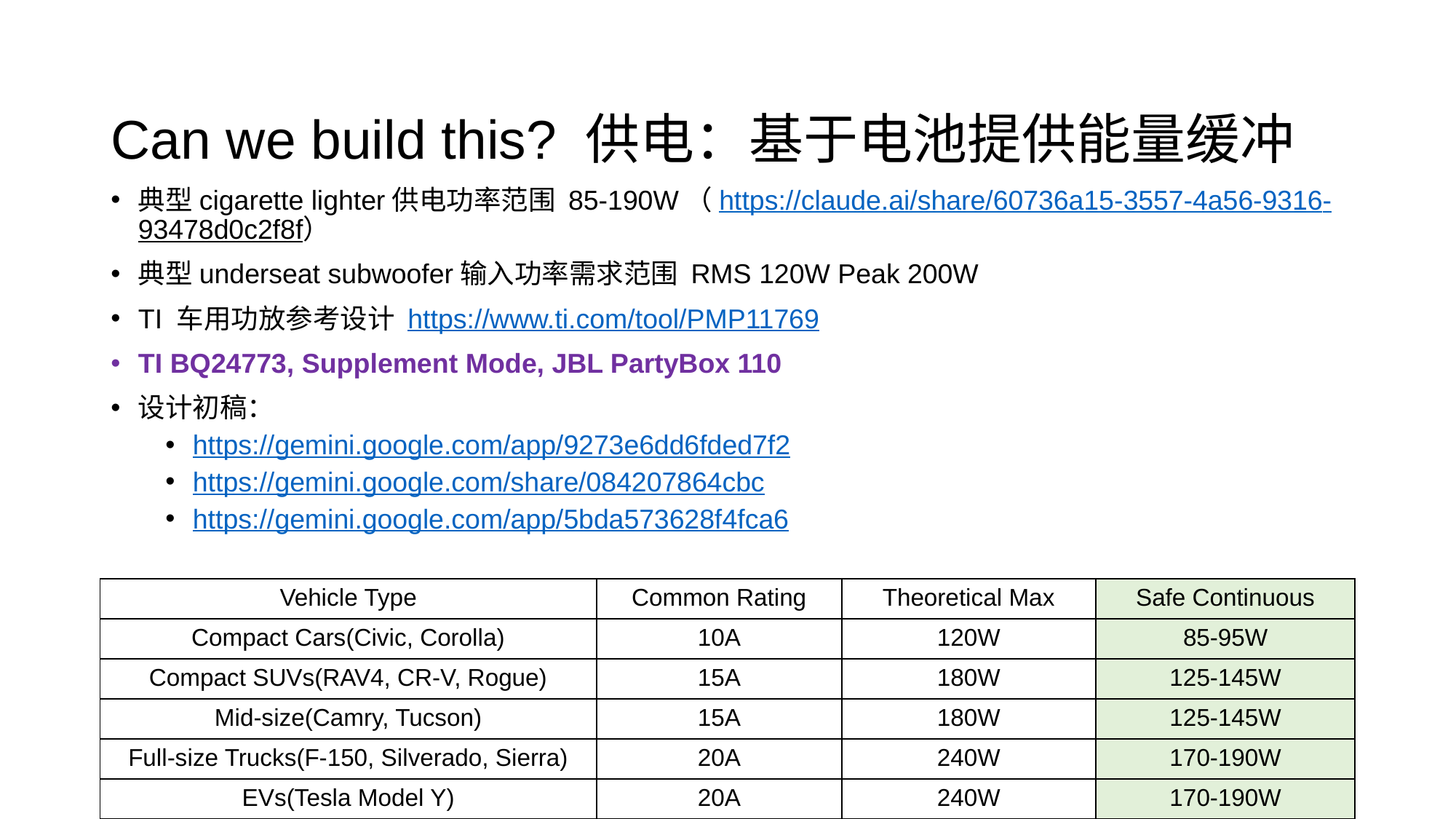

# Can we build this? 供电：基于电池提供能量缓冲
典型cigarette lighter供电功率范围 85-190W（https://claude.ai/share/60736a15-3557-4a56-9316-93478d0c2f8f）
典型underseat subwoofer输入功率需求范围 RMS 120W Peak 200W
TI 车用功放参考设计 https://www.ti.com/tool/PMP11769
TI BQ24773, Supplement Mode, JBL PartyBox 110
设计初稿：
https://gemini.google.com/app/9273e6dd6fded7f2
https://gemini.google.com/share/084207864cbc
https://gemini.google.com/app/5bda573628f4fca6
| Vehicle Type | Common Rating | Theoretical Max | Safe Continuous |
| --- | --- | --- | --- |
| Compact Cars(Civic, Corolla) | 10A | 120W | 85-95W |
| Compact SUVs(RAV4, CR-V, Rogue) | 15A | 180W | 125-145W |
| Mid-size(Camry, Tucson) | 15A | 180W | 125-145W |
| Full-size Trucks(F-150, Silverado, Sierra) | 20A | 240W | 170-190W |
| EVs(Tesla Model Y) | 20A | 240W | 170-190W |